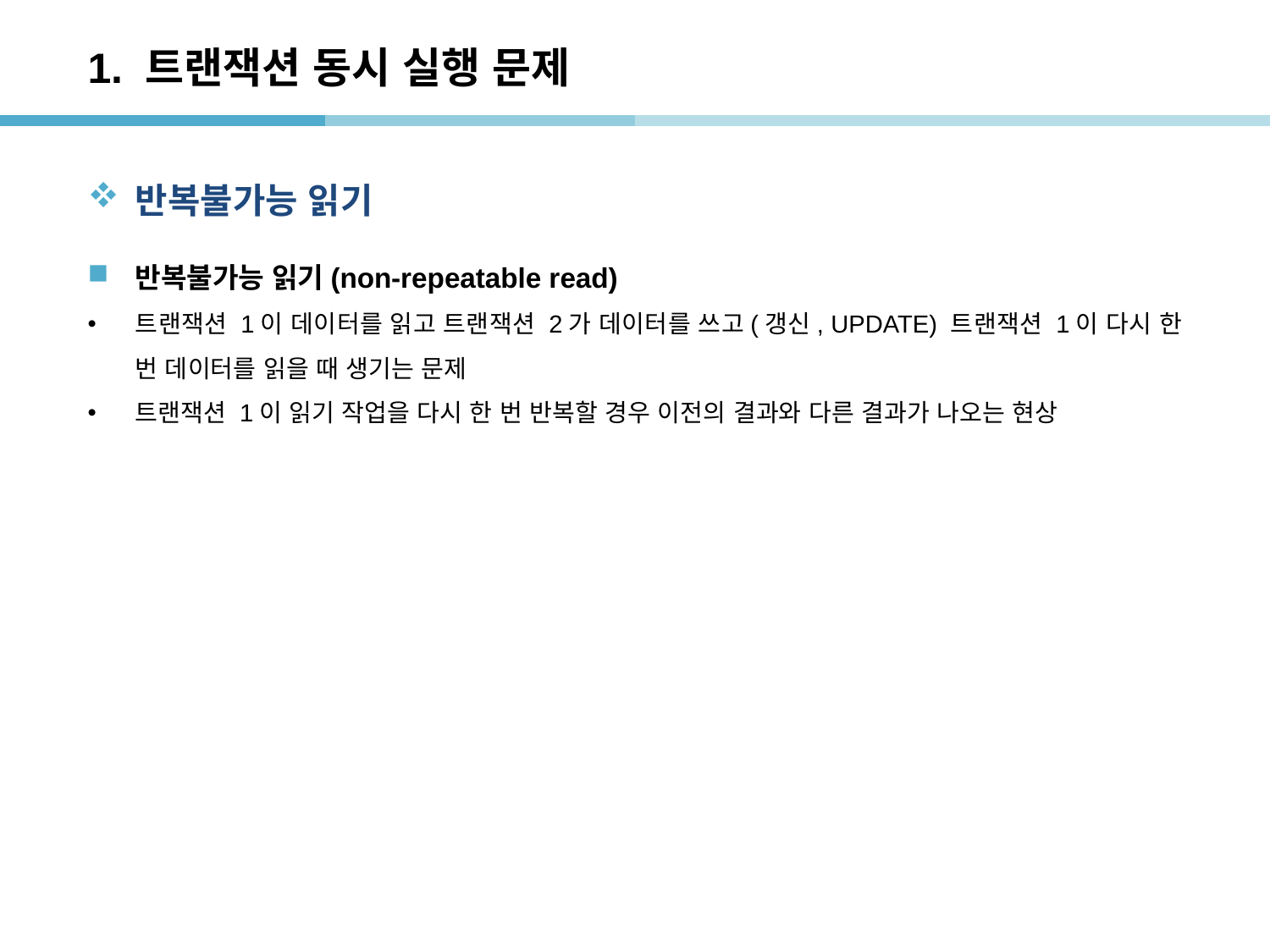

# 1. 트랜잭션 동시 실행 문제
반복불가능 읽기
반복불가능 읽기(non-repeatable read)
트랜잭션 1이 데이터를 읽고 트랜잭션 2가 데이터를 쓰고(갱신, UPDATE) 트랜잭션 1이 다시 한 번 데이터를 읽을 때 생기는 문제
트랜잭션 1이 읽기 작업을 다시 한 번 반복할 경우 이전의 결과와 다른 결과가 나오는 현상